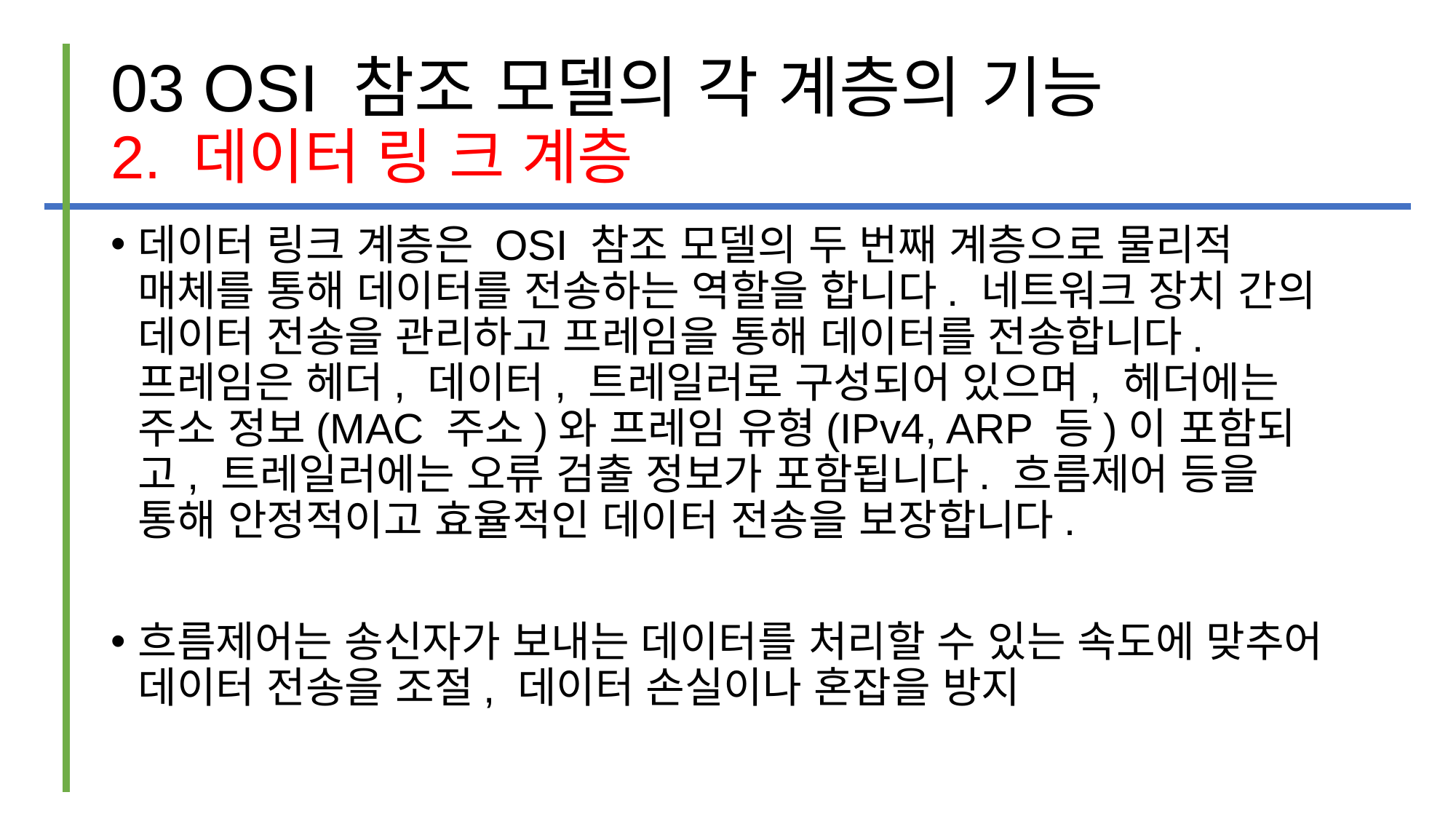

# 03 OSI 참조 모델의 각 계층의 기능 2. 데이터 링 크 계층
데이터 링크 계층은 OSI 참조 모델의 두 번째 계층으로 물리적 매체를 통해 데이터를 전송하는 역할을 합니다. 네트워크 장치 간의 데이터 전송을 관리하고 프레임을 통해 데이터를 전송합니다. 프레임은 헤더, 데이터, 트레일러로 구성되어 있으며, 헤더에는 주소 정보(MAC 주소)와 프레임 유형(IPv4, ARP 등)이 포함되고, 트레일러에는 오류 검출 정보가 포함됩니다. 흐름제어 등을 통해 안정적이고 효율적인 데이터 전송을 보장합니다.

흐름제어는 송신자가 보내는 데이터를 처리할 수 있는 속도에 맞추어 데이터 전송을 조절, 데이터 손실이나 혼잡을 방지